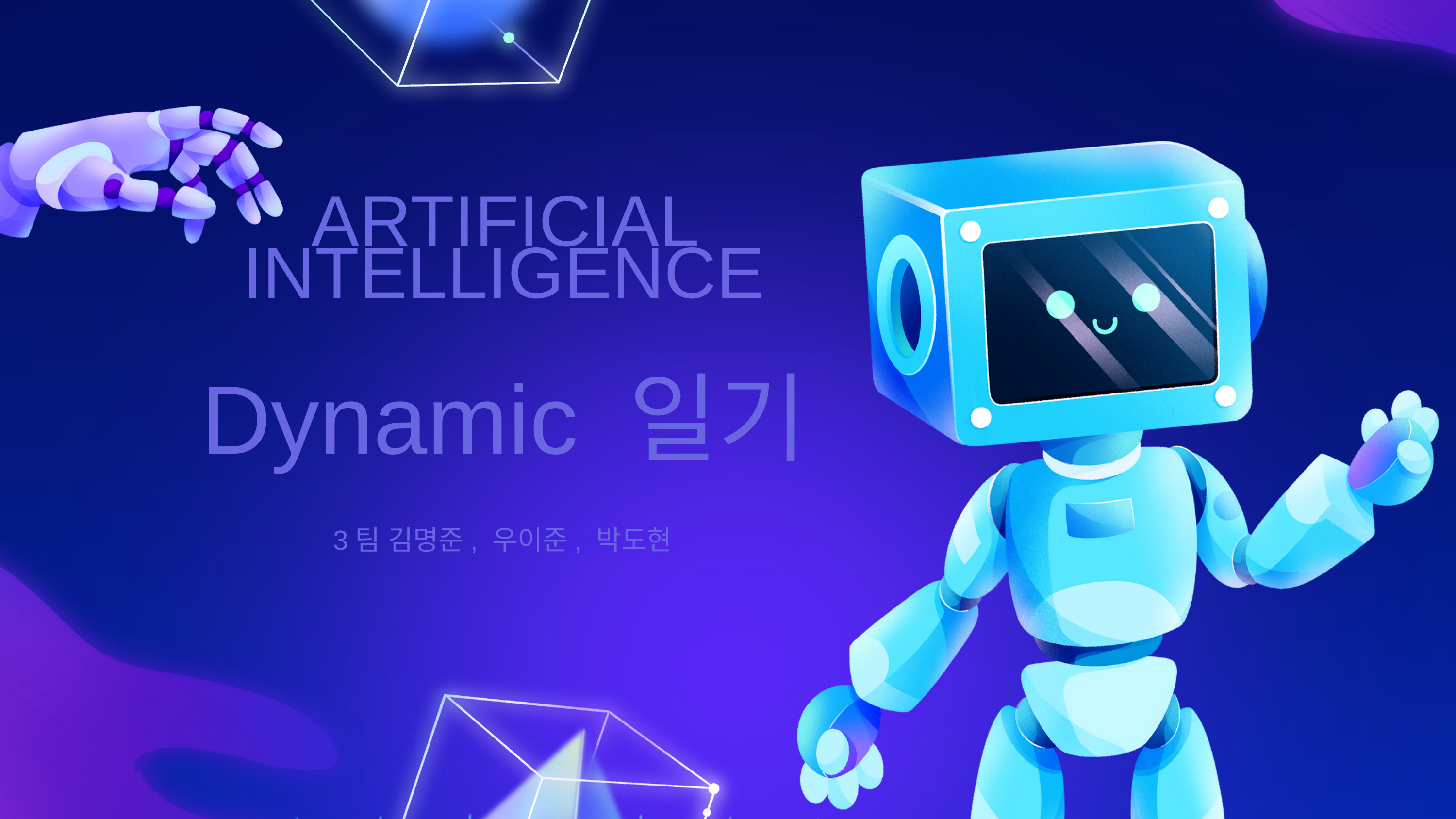

ARTIFICIAL INTELLIGENCE
Dynamic 일기

3팀 김명준, 우이준, 박도현